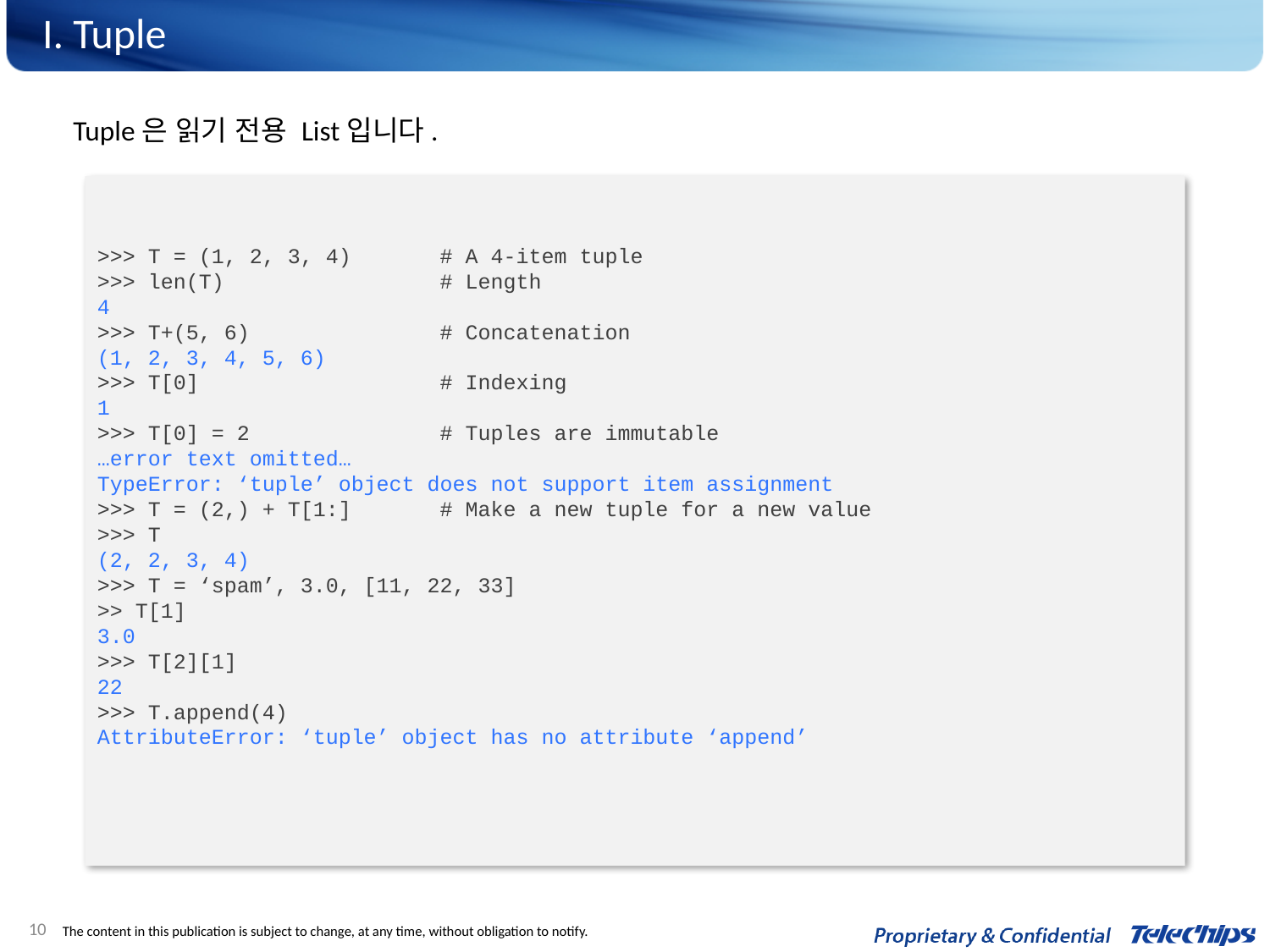

# I. Tuple
Tuple은 읽기 전용 List입니다.
>>> T = (1, 2, 3, 4)       # A 4-item tuple
>>> len(T)                 # Length
4
>>> T+(5, 6)               # Concatenation
(1, 2, 3, 4, 5, 6)
>>> T[0]                   # Indexing
1
>>> T[0] = 2               # Tuples are immutable
…error text omitted…
TypeError: ‘tuple’ object does not support item assignment
>>> T = (2,) + T[1:]       # Make a new tuple for a new value
>>> T
(2, 2, 3, 4)
>>> T = ‘spam’, 3.0, [11, 22, 33]
>> T[1]
3.0
>>> T[2][1]
22
>>> T.append(4)
AttributeError: ‘tuple’ object has no attribute ‘append’

10